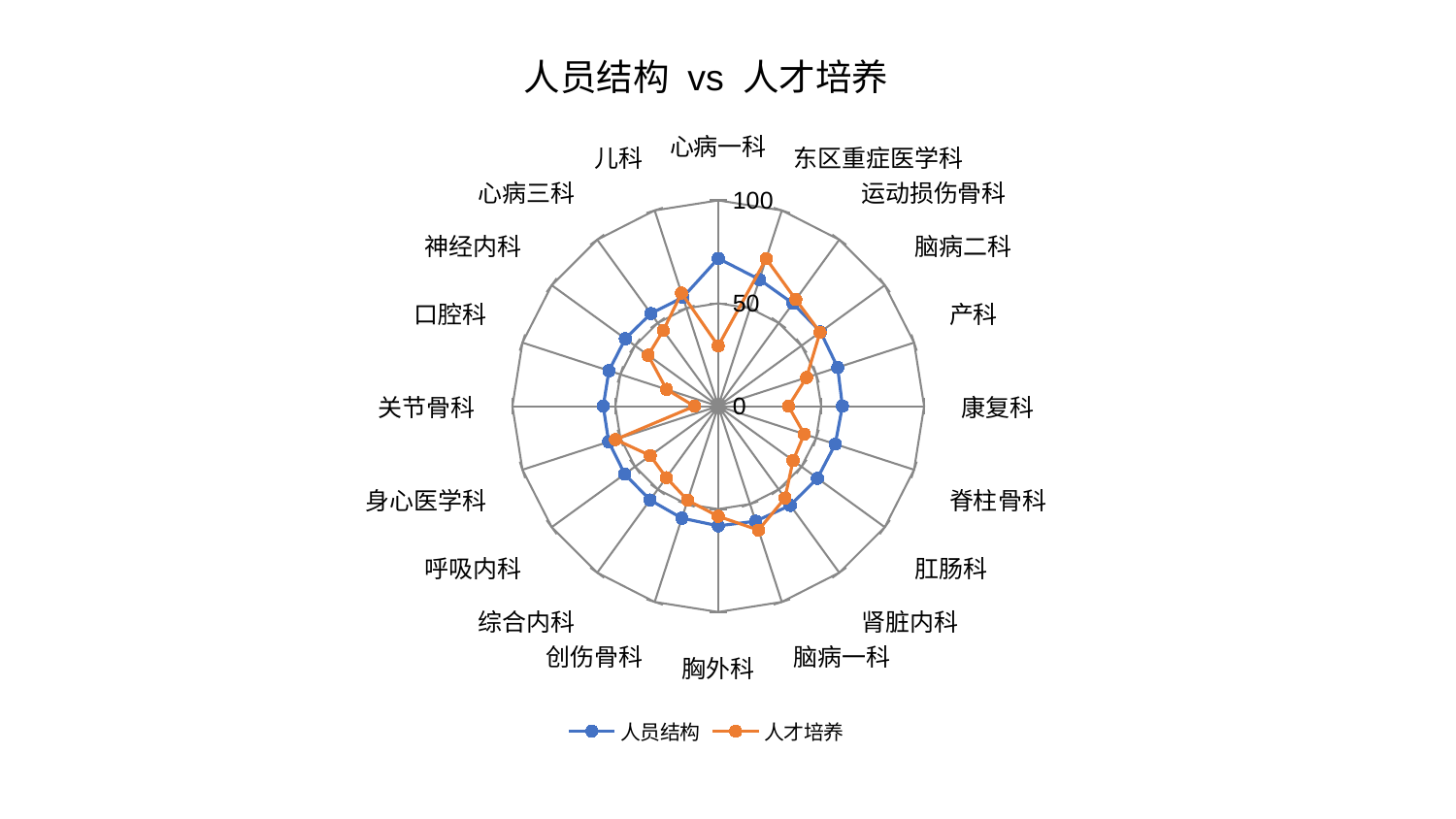

### Chart: 人员结构 vs 人才培养

| Category | 人员结构 | 人才培养 |
|---|---|---|
| 心病一科 | 71.80102454058809 | 29.307672431883912 |
| 东区重症医学科 | 64.72393646639121 | 75.33376854822393 |
| 运动损伤骨科 | 61.73069176303306 | 64.07085787981741 |
| 脑病二科 | 61.390987838811206 | 61.13515469528884 |
| 产科 | 60.99977337172661 | 45.06898146872445 |
| 康复科 | 60.31609474443549 | 34.0973268207423 |
| 脊柱骨科 | 59.74802801559003 | 43.96567438880985 |
| 肛肠科 | 59.57345509314078 | 44.910740800018495 |
| 肾脏内科 | 59.564213537197915 | 55.172694974725594 |
| 脑病一科 | 58.764408489392665 | 63.293065494627875 |
| 胸外科 | 58.14552484286913 | 53.51123263823771 |
| 创伤骨科 | 57.21668318757657 | 48.10472173065861 |
| 综合内科 | 56.36418673578585 | 42.93748874627522 |
| 呼吸内科 | 56.13814176735663 | 40.83562134854642 |
| 身心医学科 | 55.99219094451291 | 52.48485259236139 |
| 关节骨科 | 55.86446162323718 | 11.567813337064436 |
| 口腔科 | 55.83873044004492 | 26.436355729492977 |
| 神经内科 | 55.79644964625847 | 42.137085042576196 |
| 心病三科 | 55.658948244677575 | 45.46368976962524 |
| 儿科 | 55.588325423184706 | 57.80930220923627 |
30